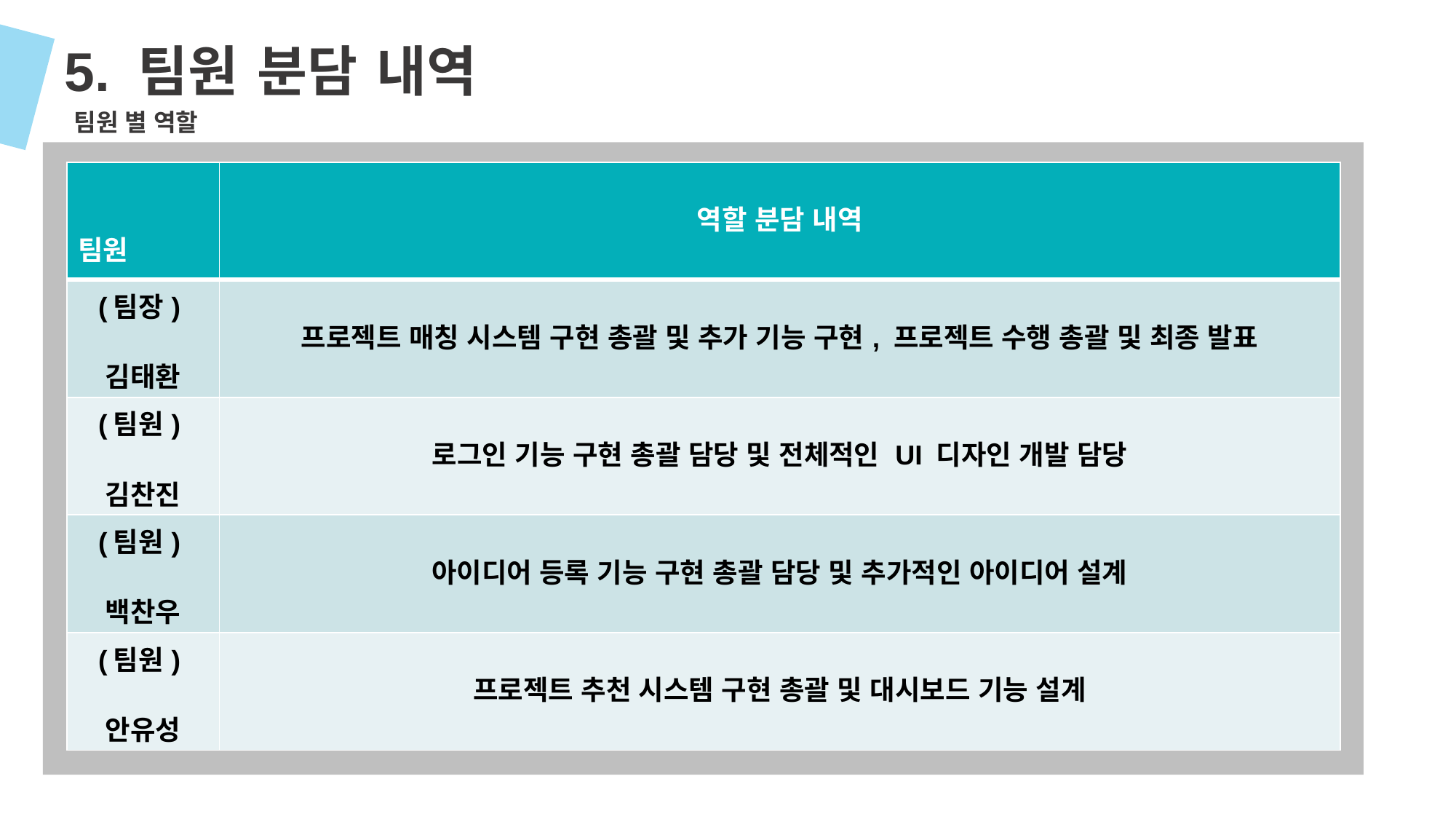

5. 팀원 분담 내역
팀원 별 역할

| 팀원 | 역할 분담 내역 |
| --- | --- |
| (팀장) 김태환 | 프로젝트 매칭 시스템 구현 총괄 및 추가 기능 구현, 프로젝트 수행 총괄 및 최종 발표 |
| (팀원) 김찬진 | 로그인 기능 구현 총괄 담당 및 전체적인 UI 디자인 개발 담당 |
| (팀원) 백찬우 | 아이디어 등록 기능 구현 총괄 담당 및 추가적인 아이디어 설계 |
| (팀원) 안유성 | 프로젝트 추천 시스템 구현 총괄 및 대시보드 기능 설계 |